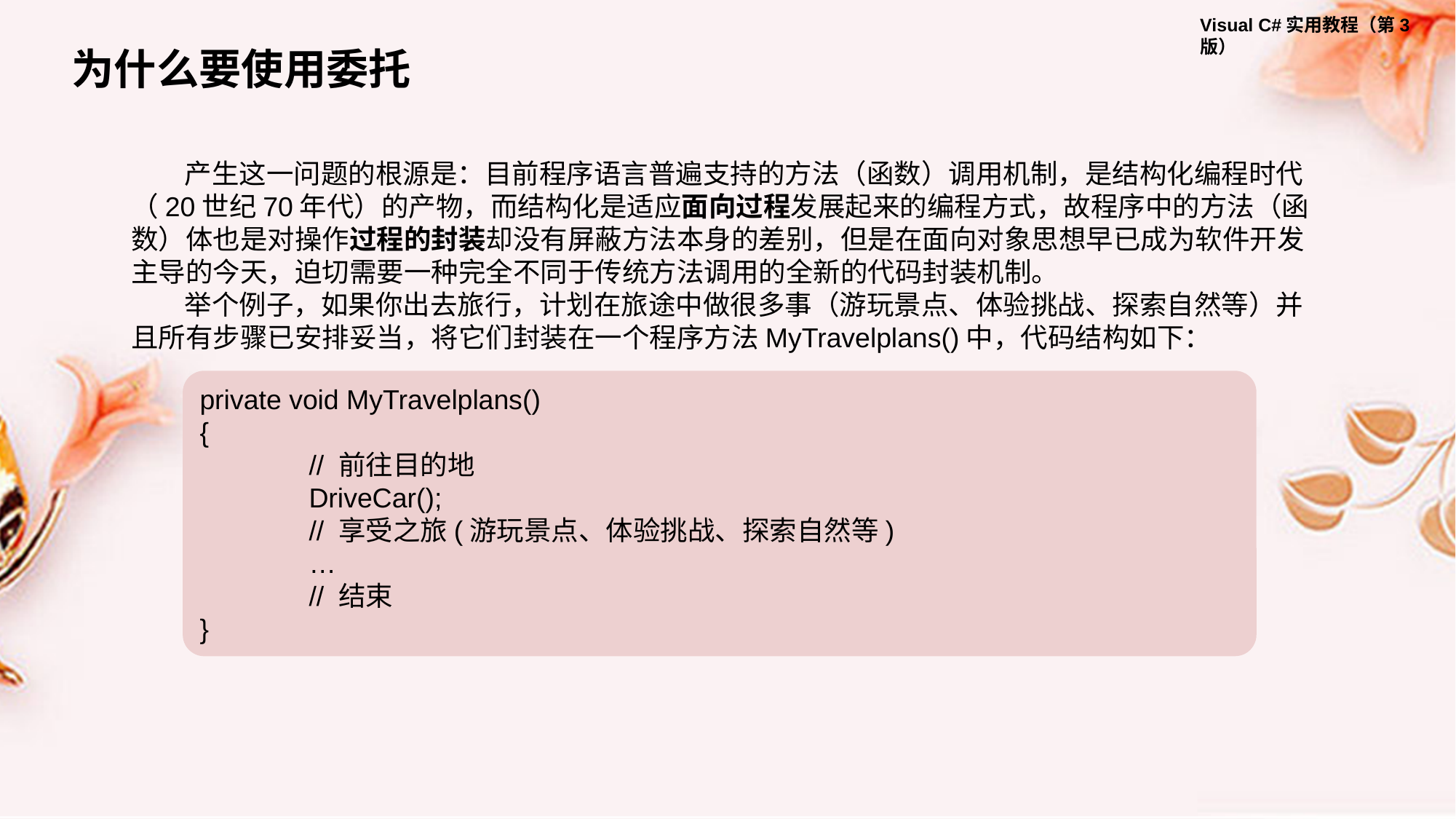

为什么要使用委托
产生这一问题的根源是：目前程序语言普遍支持的方法（函数）调用机制，是结构化编程时代（20世纪70年代）的产物，而结构化是适应面向过程发展起来的编程方式，故程序中的方法（函数）体也是对操作过程的封装却没有屏蔽方法本身的差别，但是在面向对象思想早已成为软件开发主导的今天，迫切需要一种完全不同于传统方法调用的全新的代码封装机制。
举个例子，如果你出去旅行，计划在旅途中做很多事（游玩景点、体验挑战、探索自然等）并且所有步骤已安排妥当，将它们封装在一个程序方法MyTravelplans()中，代码结构如下：
private void MyTravelplans()
{
	// 前往目的地
	DriveCar();
	// 享受之旅(游玩景点、体验挑战、探索自然等)
	…
	// 结束
}